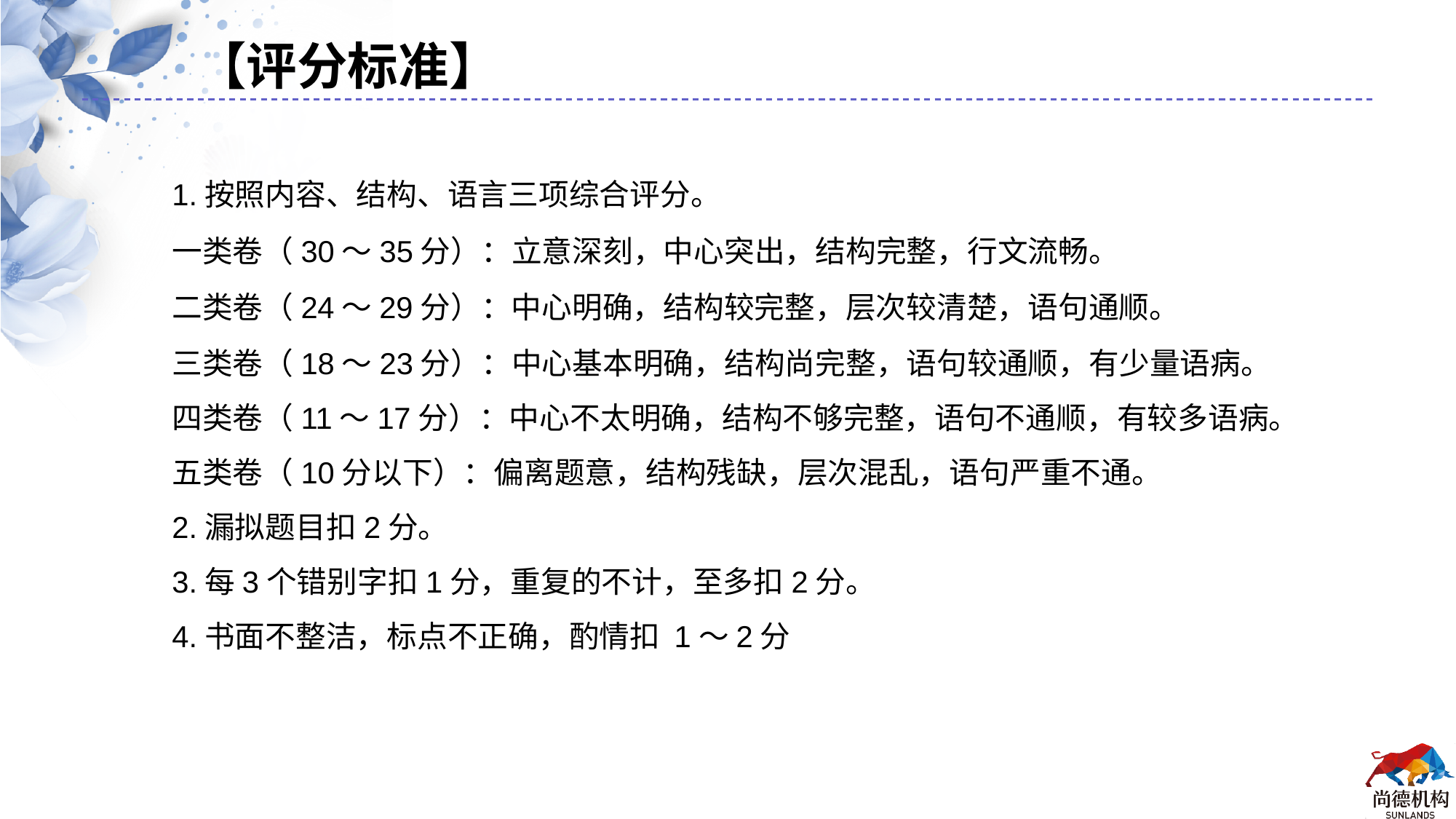

【评分标准】
1.按照内容、结构、语言三项综合评分。
一类卷（30～35分）：立意深刻，中心突出，结构完整，行文流畅。
二类卷（24～29分）：中心明确，结构较完整，层次较清楚，语句通顺。
三类卷（18～23分）：中心基本明确，结构尚完整，语句较通顺，有少量语病。
四类卷（11～17分）：中心不太明确，结构不够完整，语句不通顺，有较多语病。
五类卷（10分以下）：偏离题意，结构残缺，层次混乱，语句严重不通。
2.漏拟题目扣2分。
3.每3个错别字扣1分，重复的不计，至多扣2分。
4.书面不整洁，标点不正确，酌情扣 1～2分